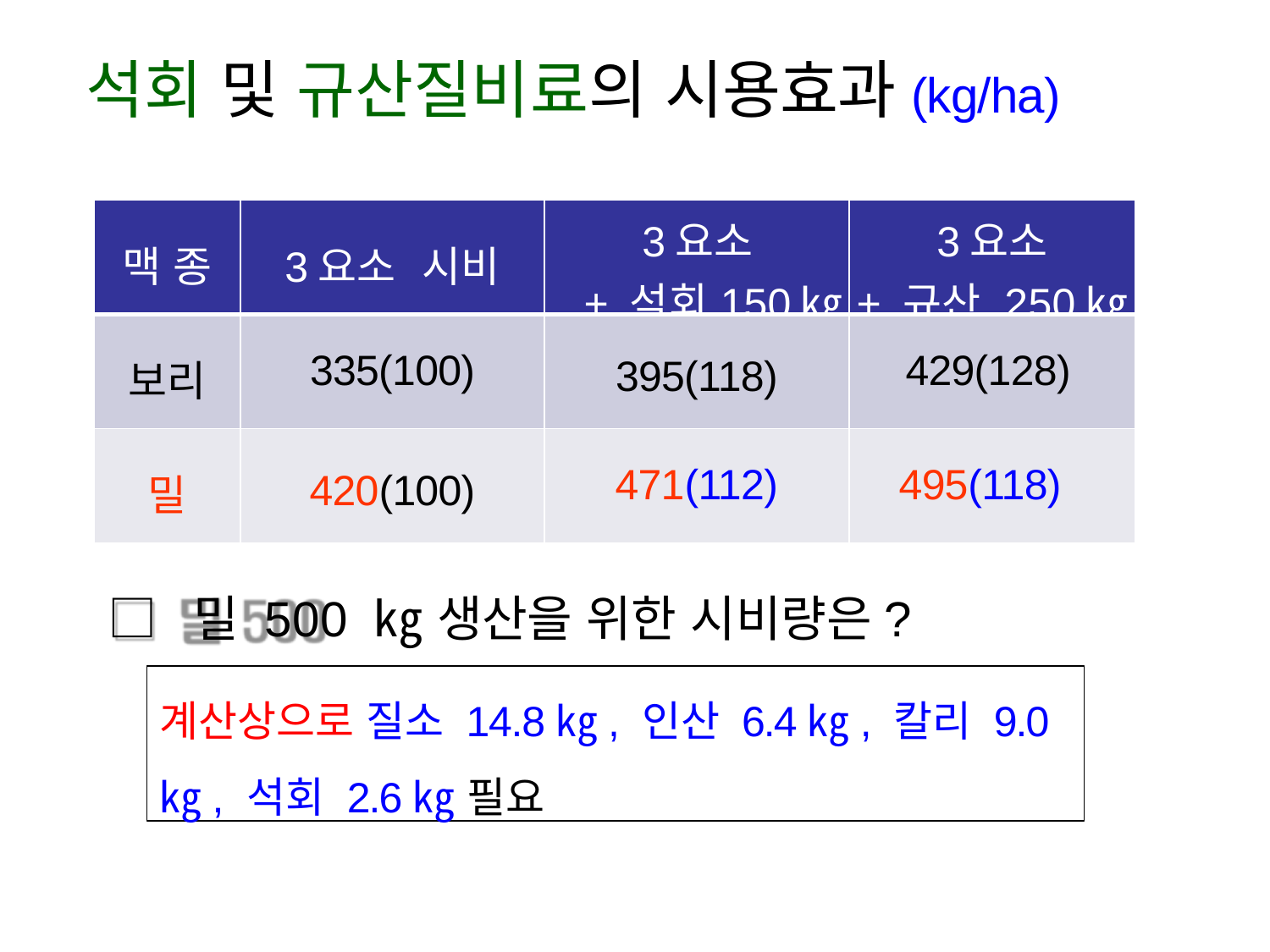

# 석회 및 규산질비료의 시용효과(kg/ha)
| 맥 종 | 3요소 시비 | 3요소 + 석회150㎏ | 3요소 + 규산 250㎏ |
| --- | --- | --- | --- |
| 보리 | 335(100) | 395(118) | 429(128) |
| 밀 | 420(100) | 471(112) | 495(118) |

□ 밀 500 ㎏ 생산을 위한 시비량은?
계산상으로 질소 14.8㎏, 인산 6.4㎏, 칼리 9.0㎏,  석회 2.6㎏ 필요